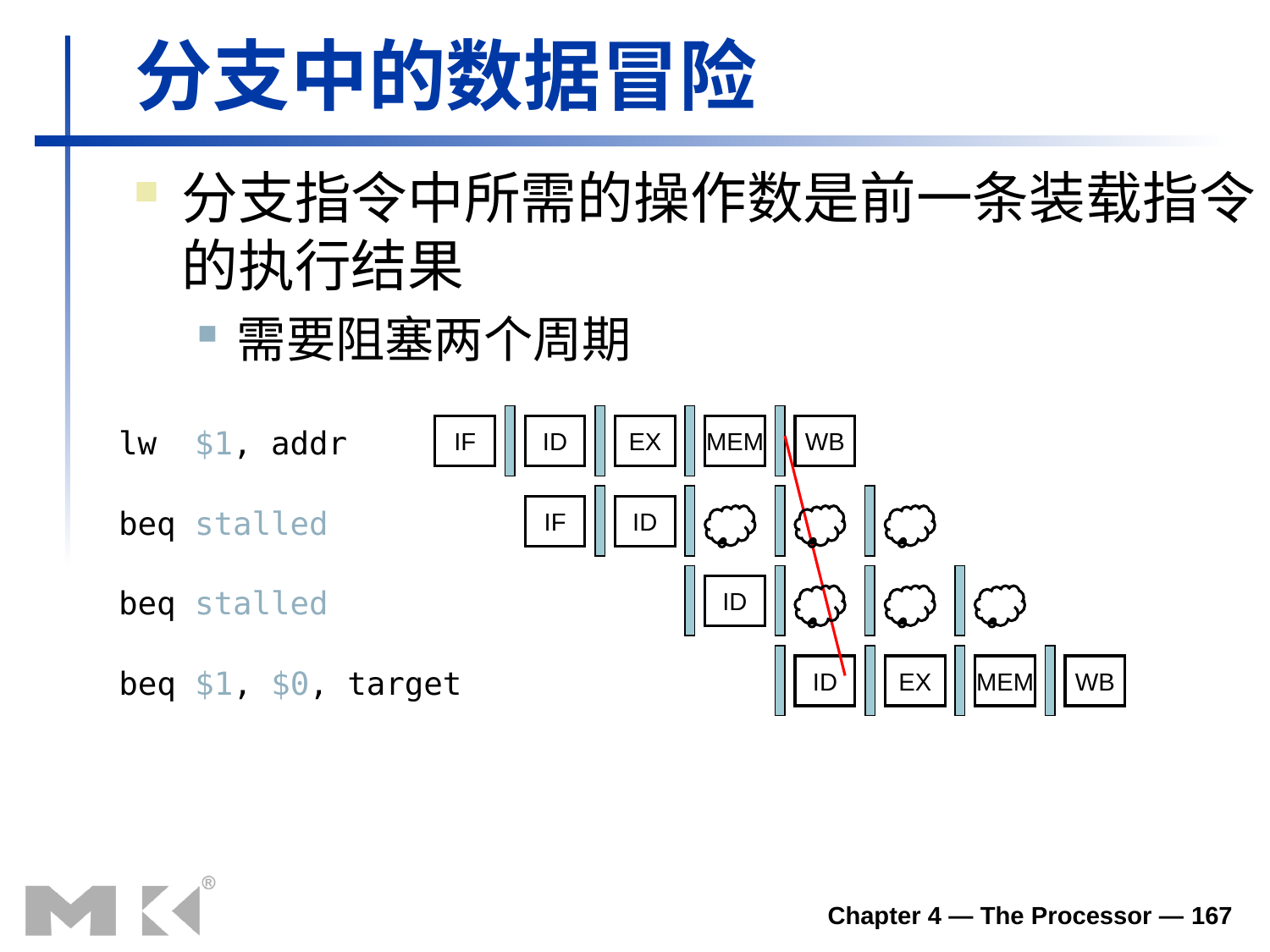

分支中的数据冒险
分支指令中所需的操作数是前一条装载指令的执行结果
需要阻塞两个周期

IF
ID
EX
MEM
WB
lw  $1, addr

IF
ID
beq stalled

ID
beq stalled

ID
EX
MEM
WB
beq $1, $0, target
Chapter 4 — The Processor — 167